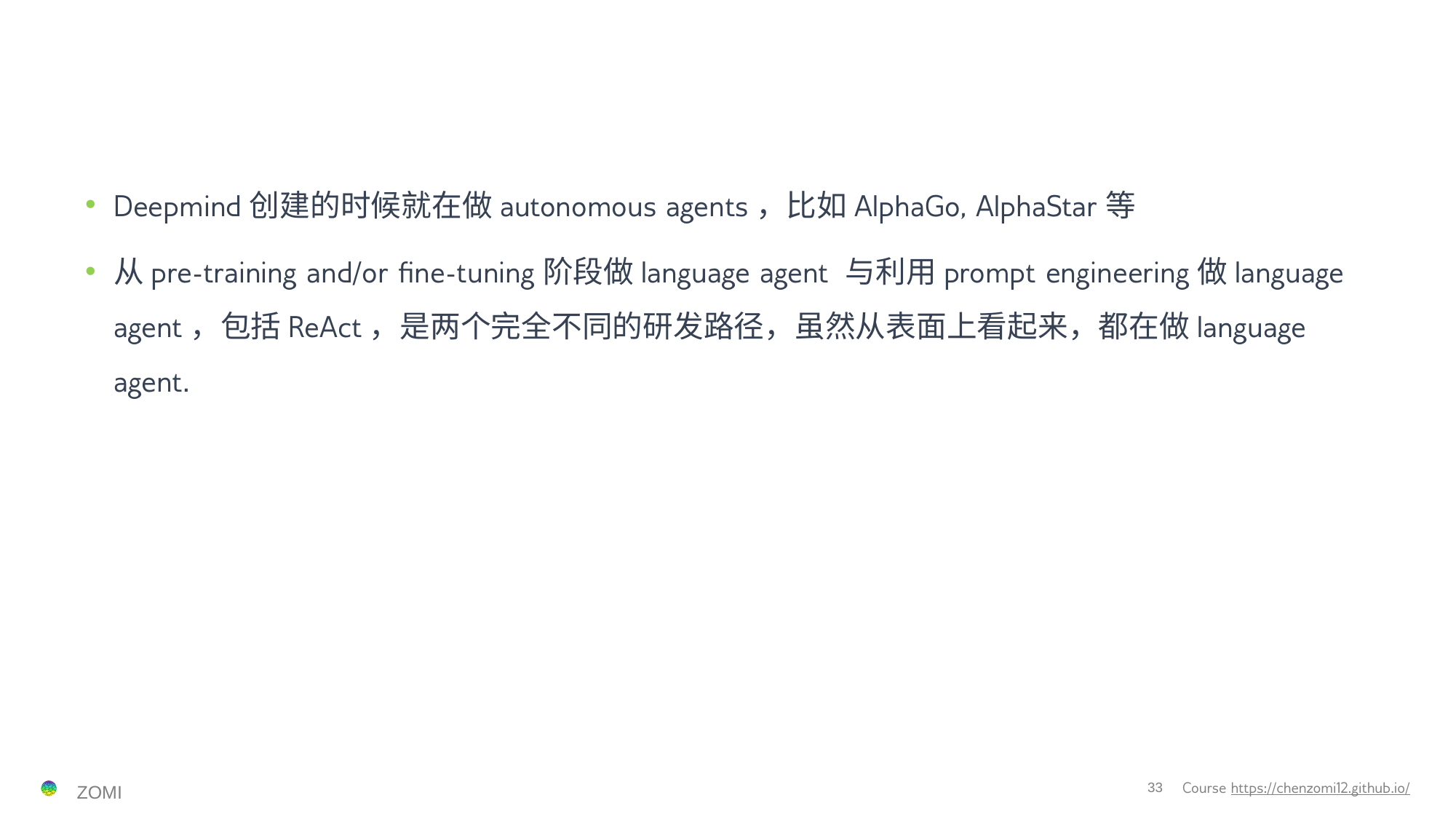

#
Deepmind创建的时候就在做autonomous agents，比如AlphaGo, AlphaStar等
从pre-training and/or fine-tuning阶段做language agent 与利用prompt engineering做language agent，包括ReAct，是两个完全不同的研发路径，虽然从表面上看起来，都在做language agent.